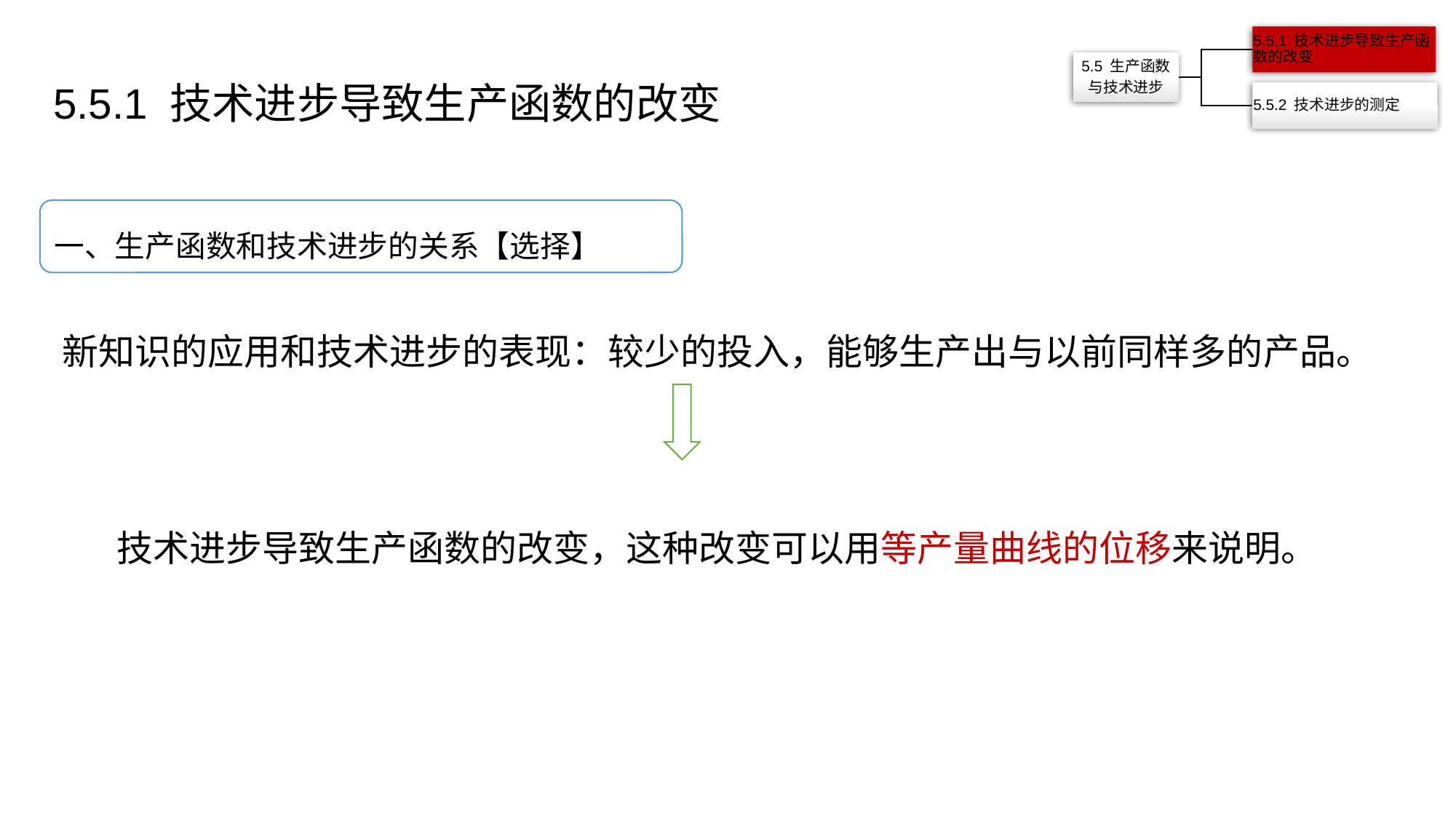

5.5 生产函数
与技术进步
5.5.1 技术进步导致生产函数的改变
5.5.2 技术进步的测定

5.5.1 技术进步导致生产函数的改变
一、生产函数和技术进步的关系【选择】
新知识的应用和技术进步的表现：较少的投入，能够生产出与以前同样多的产品。

技术进步导致生产函数的改变，这种改变可以用等产量曲线的位移来说明。